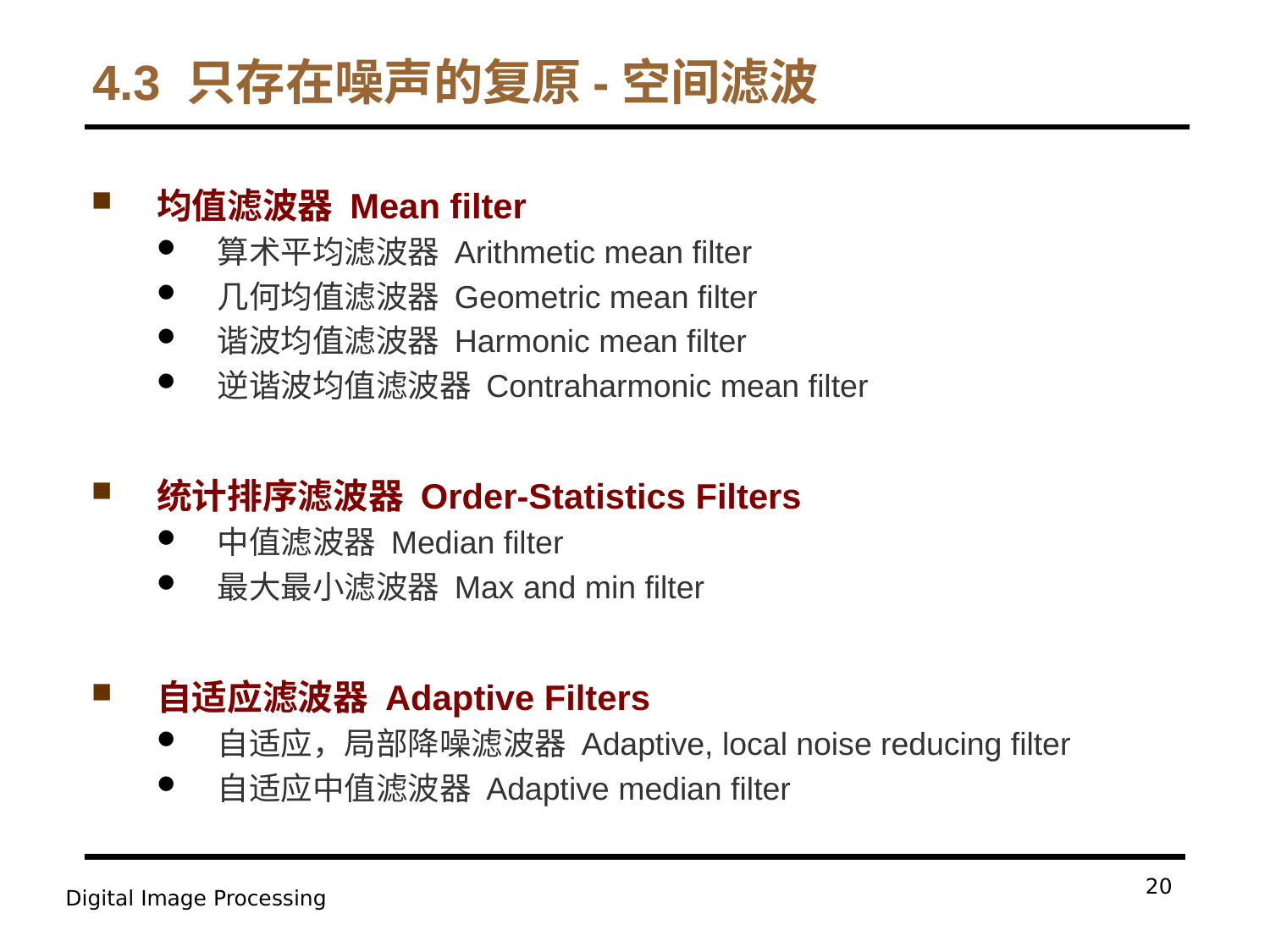

# 4.3 只存在噪声的复原-空间滤波
均值滤波器 Mean filter
算术平均滤波器 Arithmetic mean filter
几何均值滤波器 Geometric mean filter
谐波均值滤波器 Harmonic mean filter
逆谐波均值滤波器 Contraharmonic mean filter

统计排序滤波器 Order-Statistics Filters
中值滤波器 Median filter
最大最小滤波器 Max and min filter

自适应滤波器 Adaptive Filters
自适应，局部降噪滤波器 Adaptive, local noise reducing filter
自适应中值滤波器 Adaptive median filter

20
Digital Image Processing